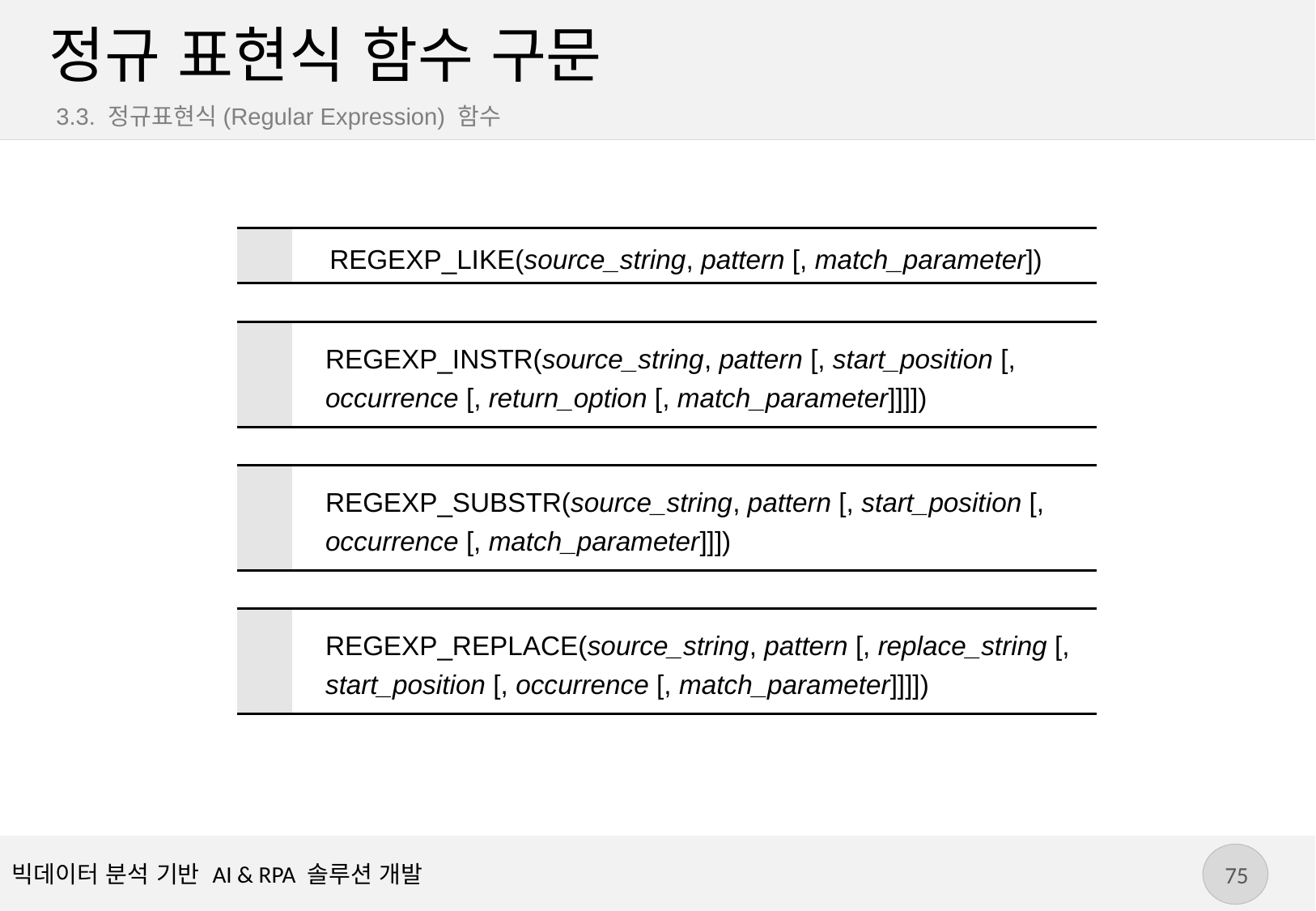

# 정규 표현식 함수 구문
3.3. 정규표현식(Regular Expression) 함수
|  | REGEXP\_LIKE(source\_string, pattern [, match\_parameter]) |
| --- | --- |
|  | REGEXP\_INSTR(source\_string, pattern [, start\_position [, occurrence [, return\_option [, match\_parameter]]]]) |
| --- | --- |
|  | REGEXP\_SUBSTR(source\_string, pattern [, start\_position [, occurrence [, match\_parameter]]]) |
| --- | --- |
|  | REGEXP\_REPLACE(source\_string, pattern [, replace\_string [, start\_position [, occurrence [, match\_parameter]]]]) |
| --- | --- |